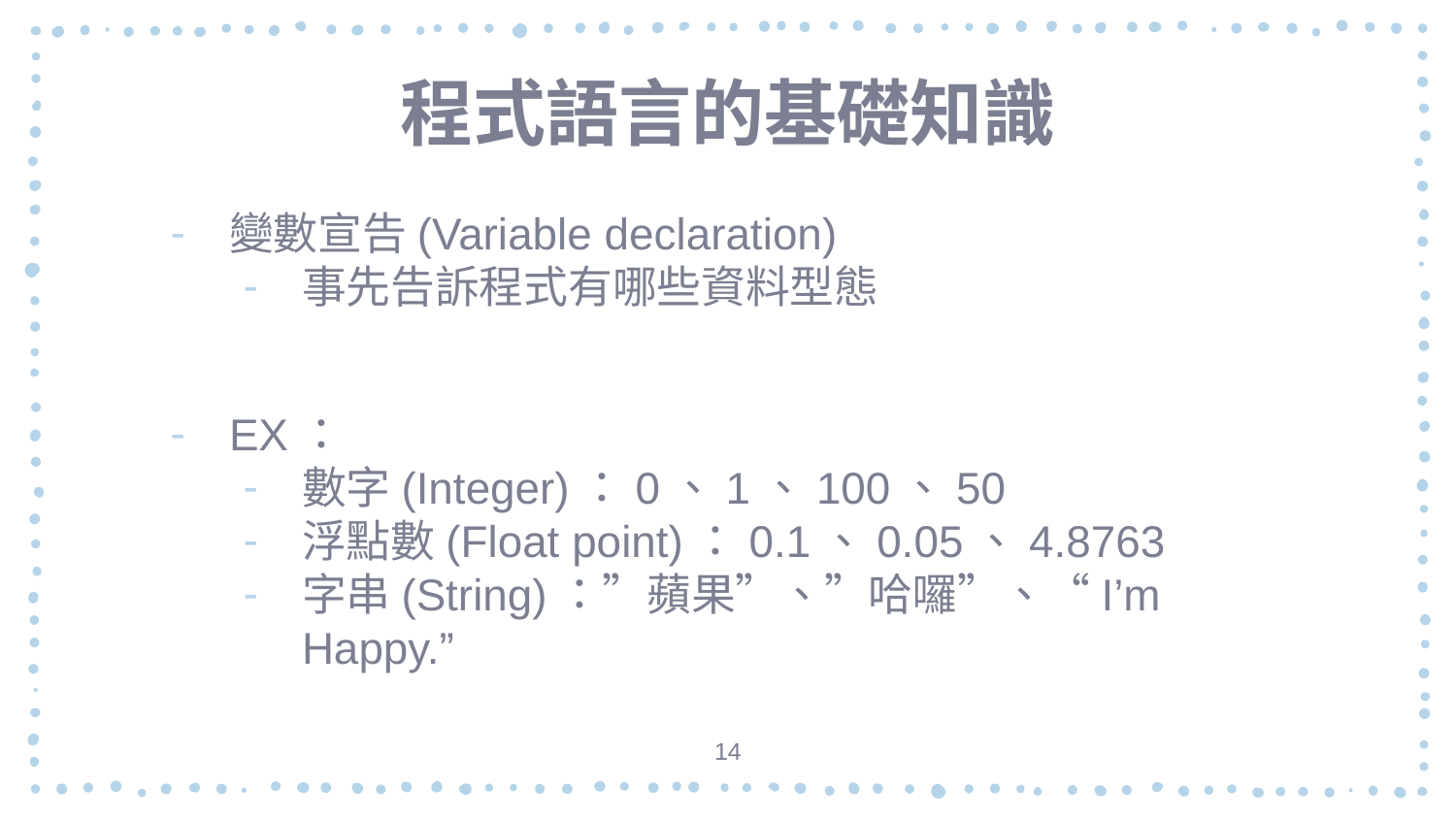

# 程式語言的基礎知識
變數宣告(Variable declaration)
事先告訴程式有哪些資料型態

EX：
數字(Integer)：0、1、100、50
浮點數(Float point)：0.1、0.05、4.8763
字串(String)：”蘋果”、”哈囉”、“I’m Happy.”

14